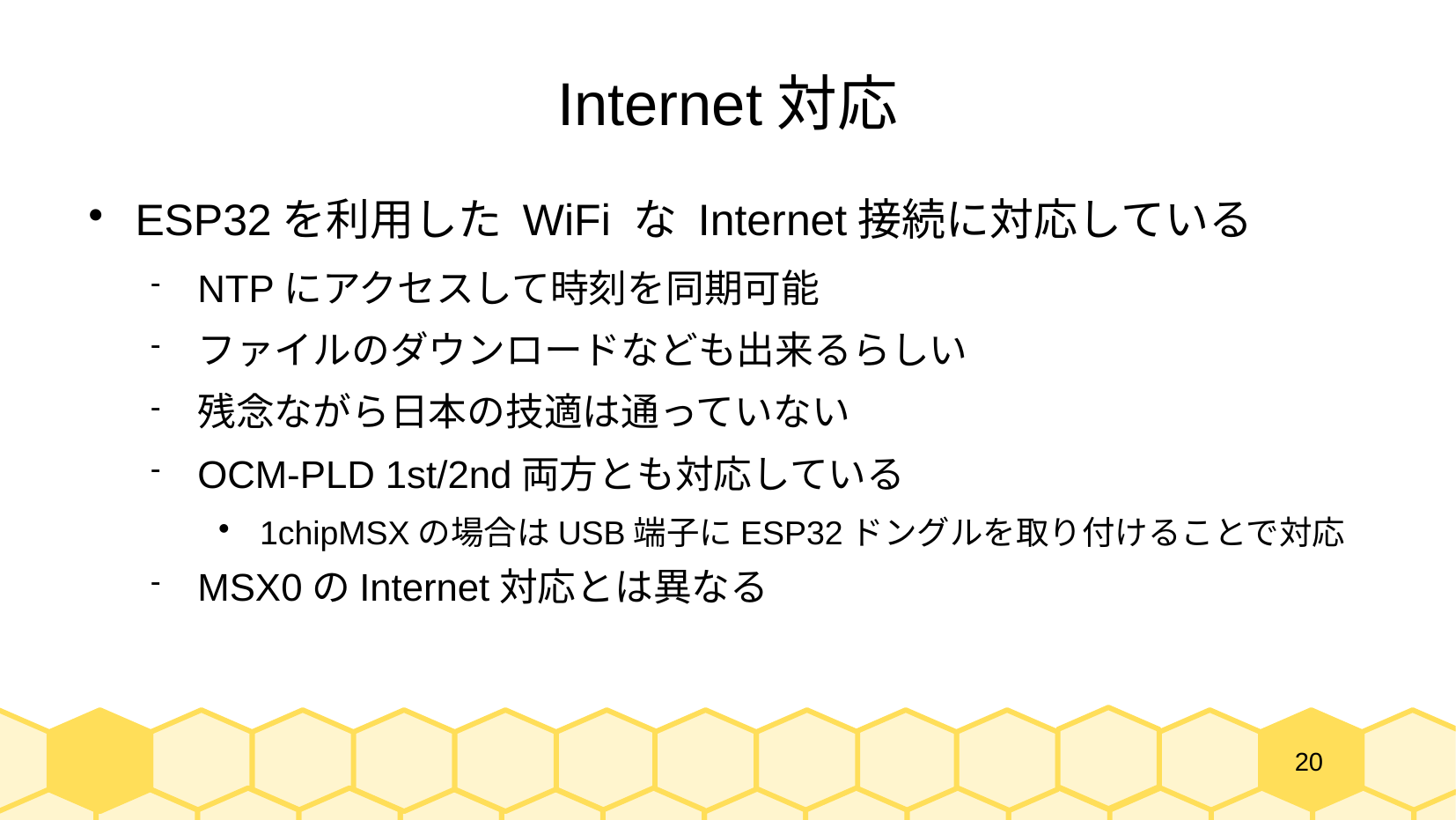

# Internet対応
ESP32を利用した WiFi な Internet接続に対応している
NTPにアクセスして時刻を同期可能
ファイルのダウンロードなども出来るらしい
残念ながら日本の技適は通っていない
OCM-PLD 1st/2nd両方とも対応している
1chipMSXの場合はUSB端子にESP32ドングルを取り付けることで対応
MSX0のInternet対応とは異なる
20